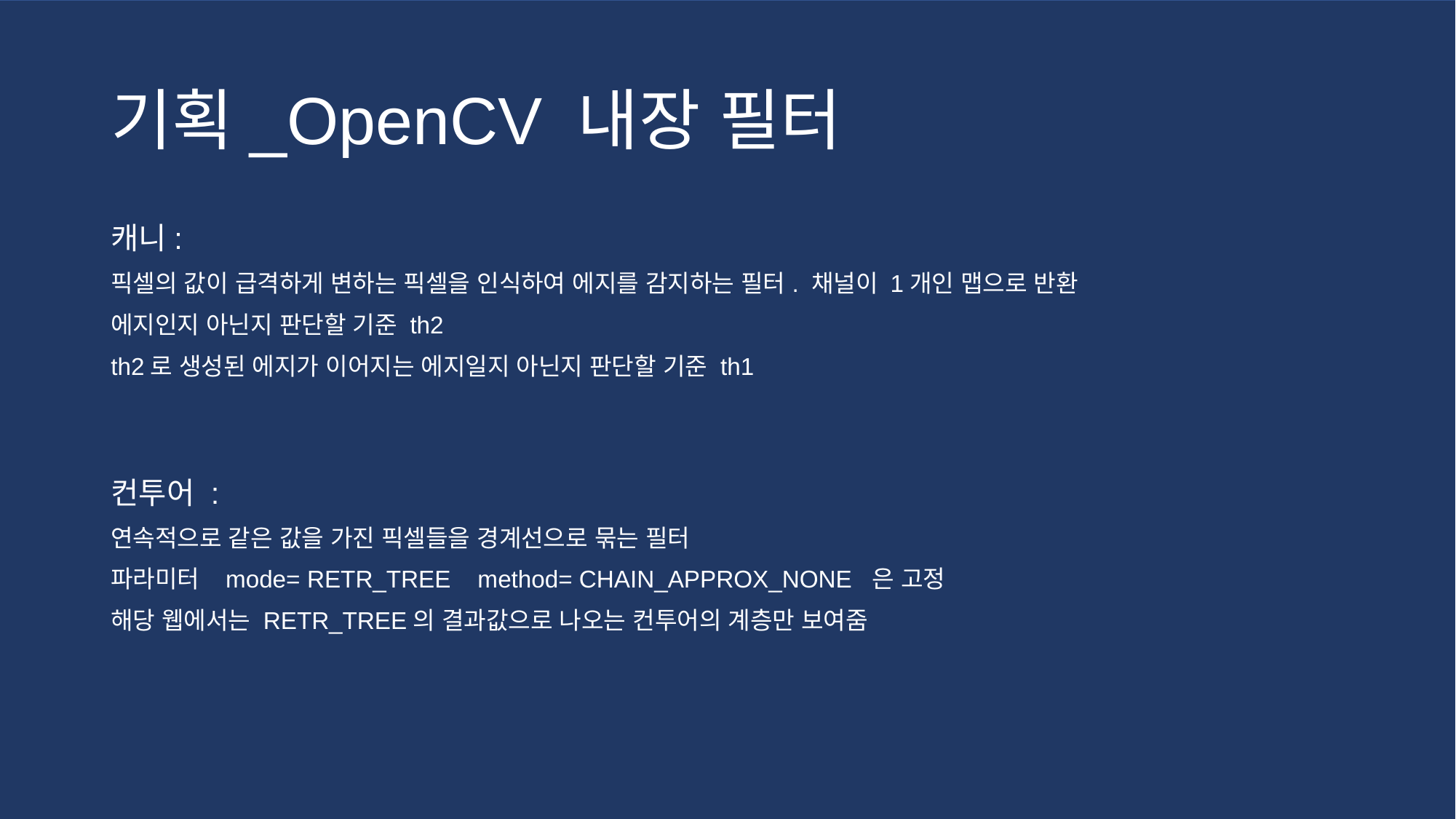

# 기획_OpenCV 내장 필터
캐니:
픽셀의 값이 급격하게 변하는 픽셀을 인식하여 에지를 감지하는 필터. 채널이 1개인 맵으로 반환
에지인지 아닌지 판단할 기준 th2
th2로 생성된 에지가 이어지는 에지일지 아닌지 판단할 기준 th1

컨투어 :
연속적으로 같은 값을 가진 픽셀들을 경계선으로 묶는 필터
파라미터   mode= RETR_TREE    method= CHAIN_APPROX_NONE  은 고정
해당 웹에서는 RETR_TREE의 결과값으로 나오는 컨투어의 계층만 보여줌